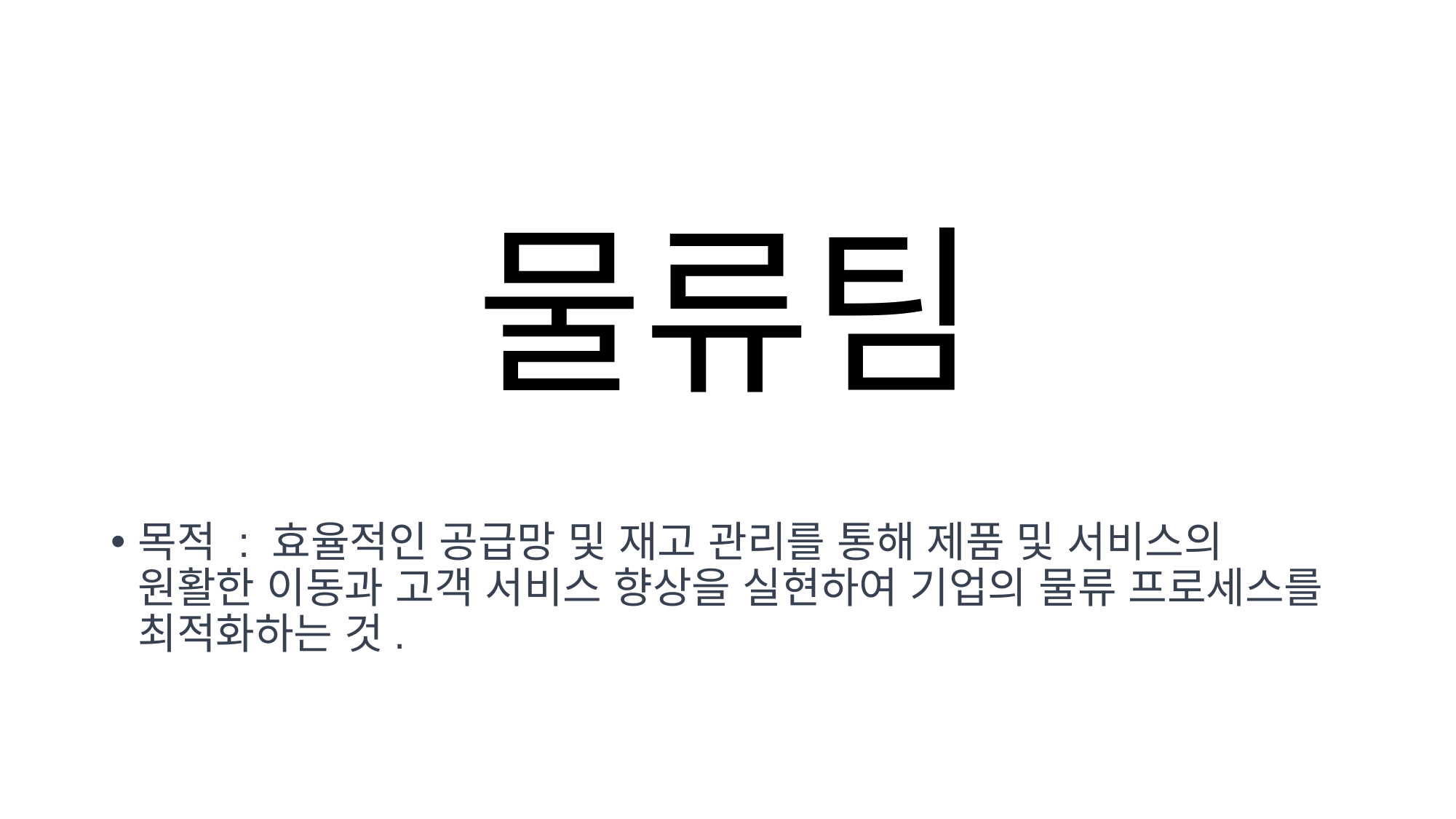

# 물류팀
목적 : 효율적인 공급망 및 재고 관리를 통해 제품 및 서비스의 원활한 이동과 고객 서비스 향상을 실현하여 기업의 물류 프로세스를 최적화하는 것.